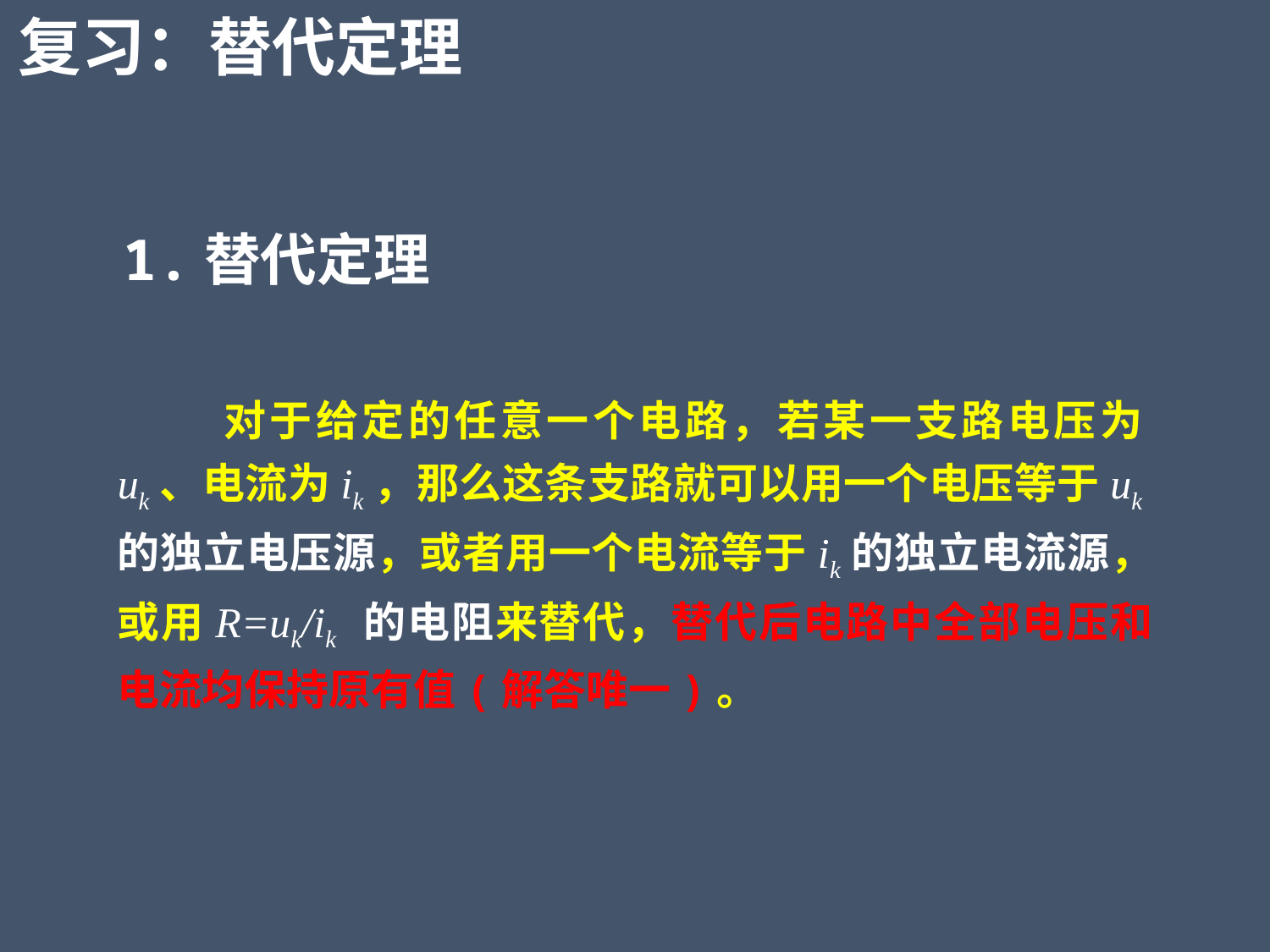

复习：替代定理
 1.替代定理
 对于给定的任意一个电路，若某一支路电压为uk、电流为ik，那么这条支路就可以用一个电压等于uk的独立电压源，或者用一个电流等于ik的独立电流源，或用R=uk/ik  的电阻来替代，替代后电路中全部电压和电流均保持原有值(解答唯一)。